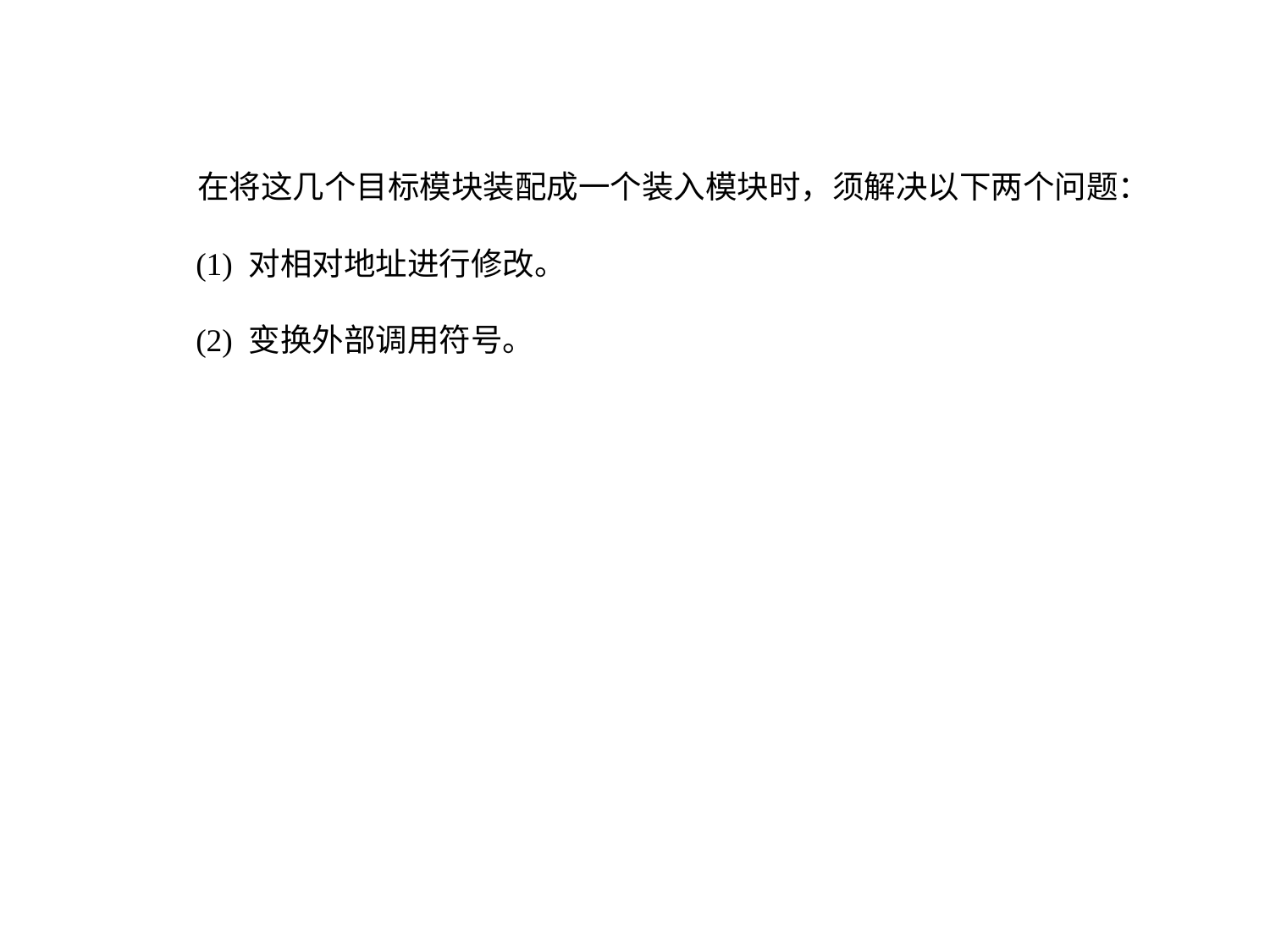

在将这几个目标模块装配成一个装入模块时，须解决以下两个问题：
       (1) 对相对地址进行修改。
       (2) 变换外部调用符号。